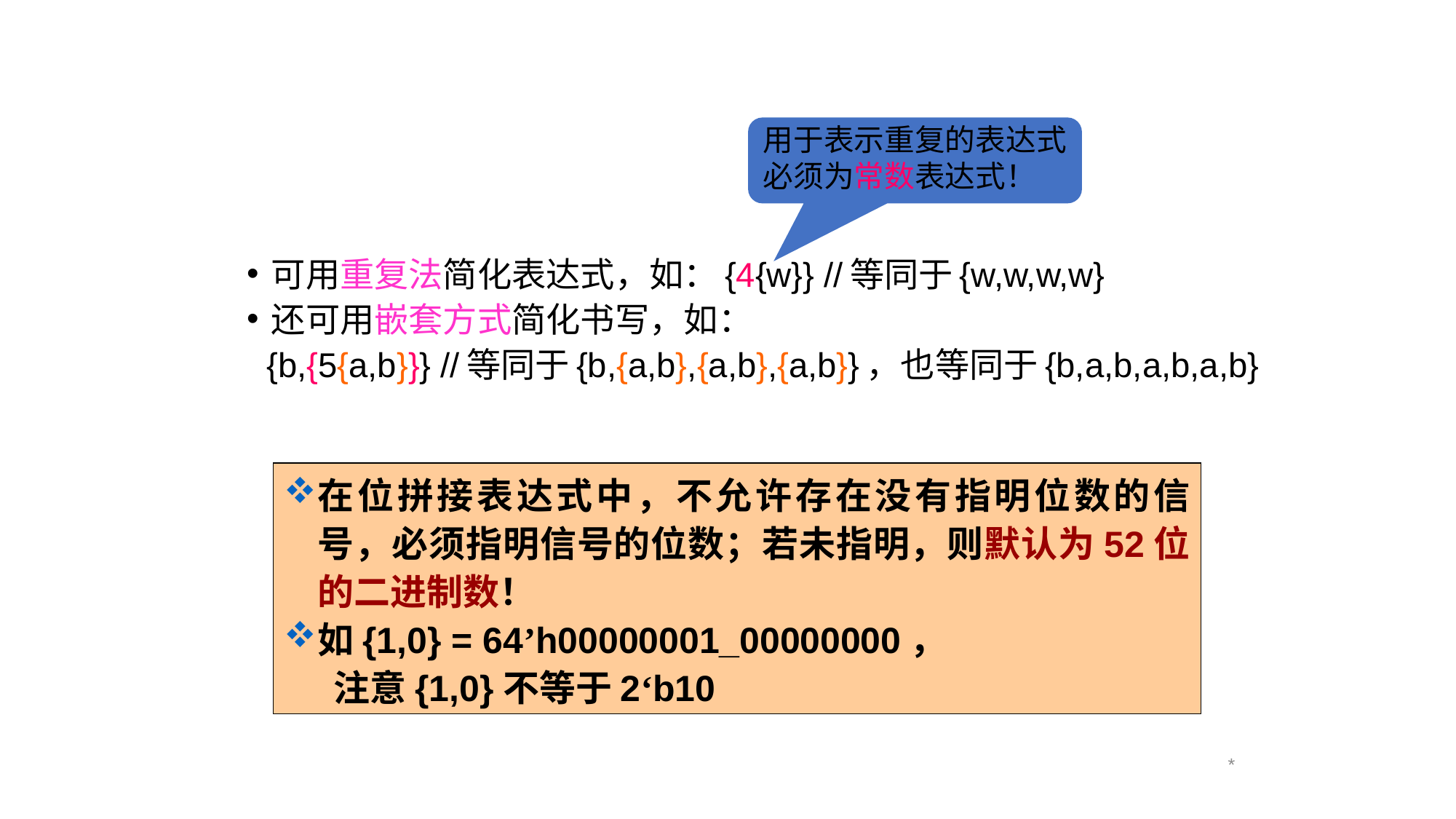

用于表示重复的表达式必须为常数表达式！
可用重复法简化表达式，如：{4{w}} //等同于{w,w,w,w}
还可用嵌套方式简化书写，如：
  {b,{5{a,b}}} //等同于{b,{a,b},{a,b},{a,b}}，也等同于{b,a,b,a,b,a,b}

在位拼接表达式中，不允许存在没有指明位数的信号，必须指明信号的位数；若未指明，则默认为52位的二进制数！
如{1,0} = 64’h00000001_00000000，
     注意{1,0}不等于2‘b10
*